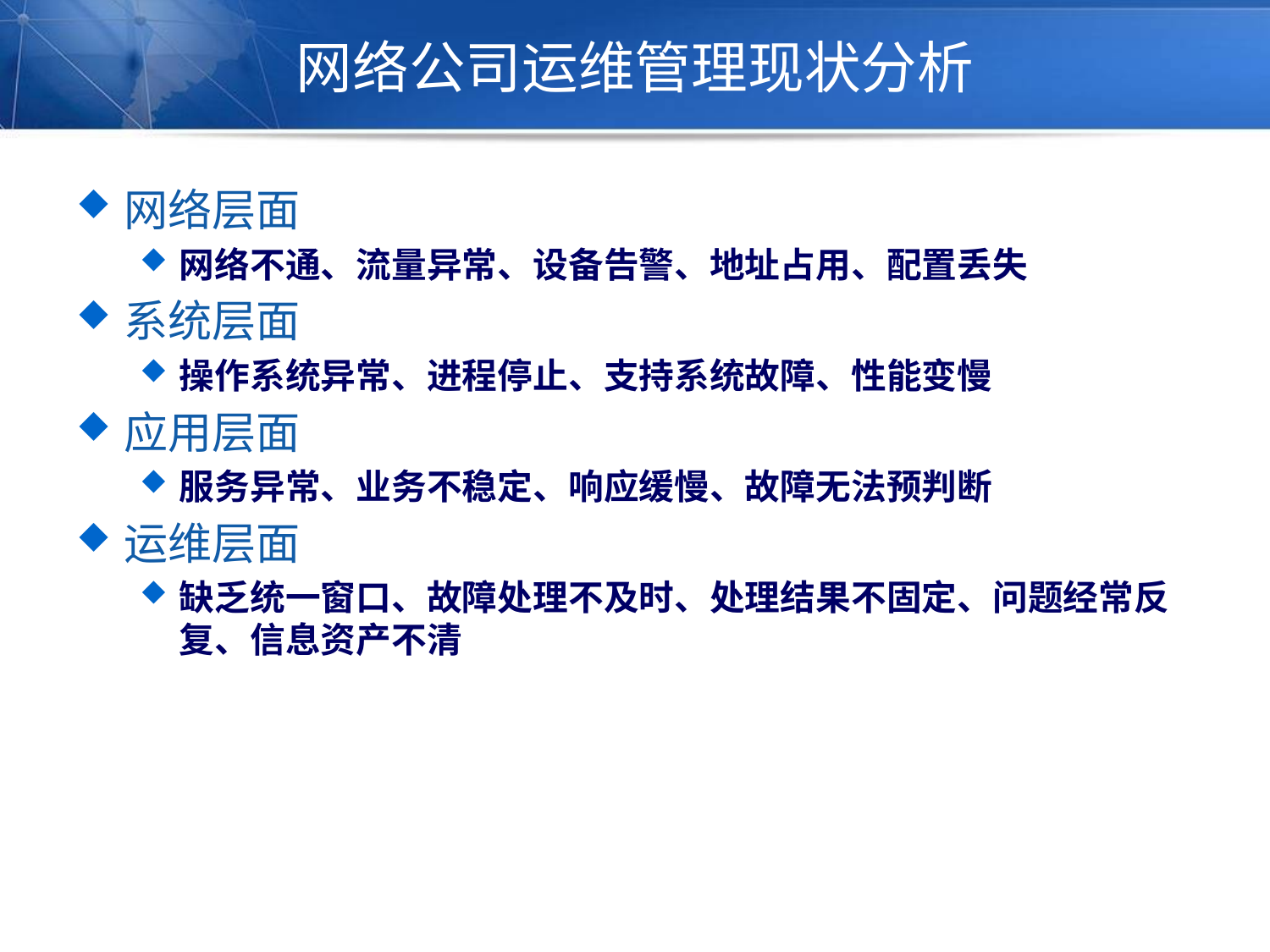

# 网络公司运维管理现状分析
网络层面
网络不通、流量异常、设备告警、地址占用、配置丢失
系统层面
操作系统异常、进程停止、支持系统故障、性能变慢
应用层面
服务异常、业务不稳定、响应缓慢、故障无法预判断
运维层面
缺乏统一窗口、故障处理不及时、处理结果不固定、问题经常反复、信息资产不清